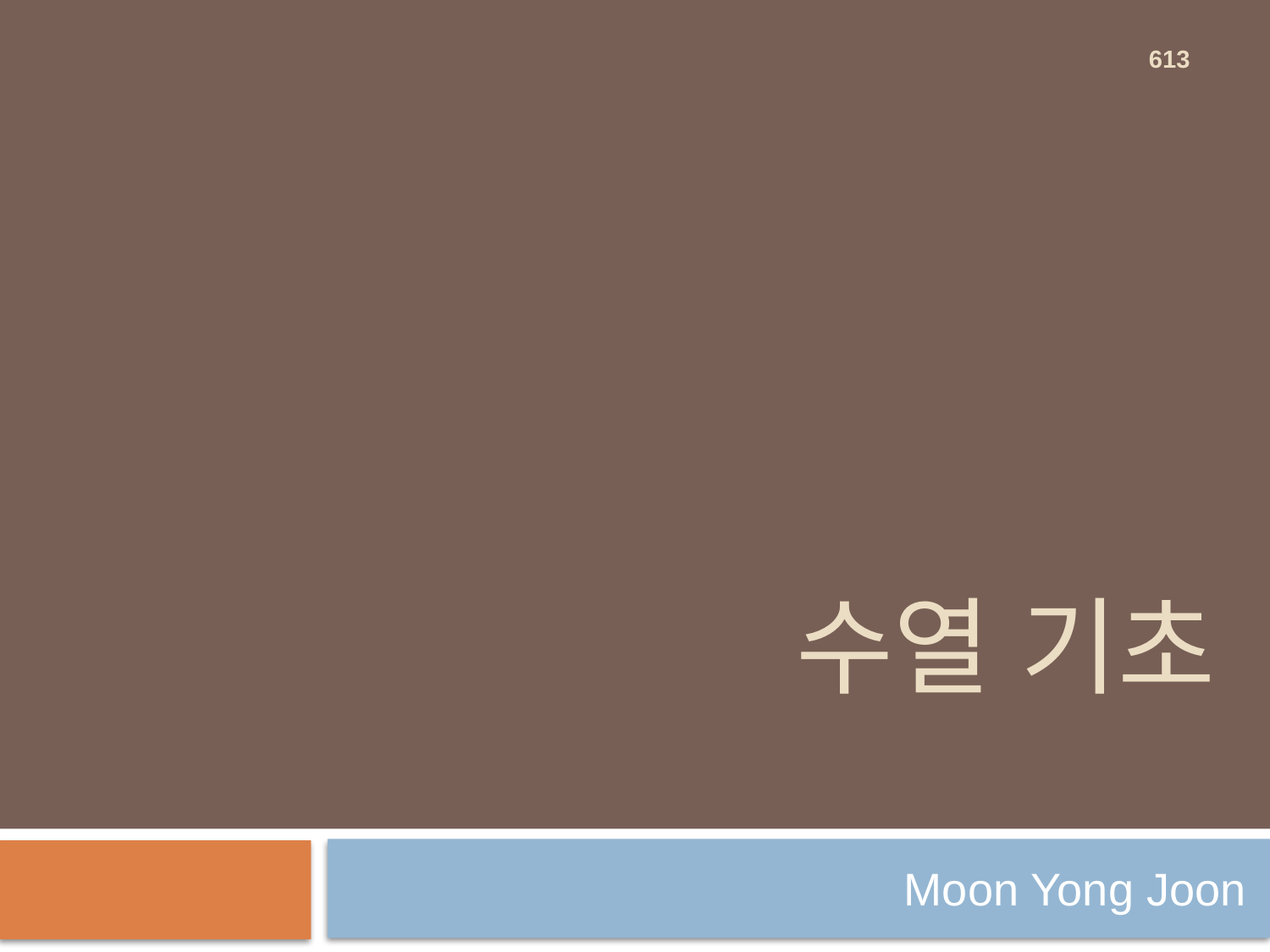

613
# 수열 기초
Moon Yong Joon